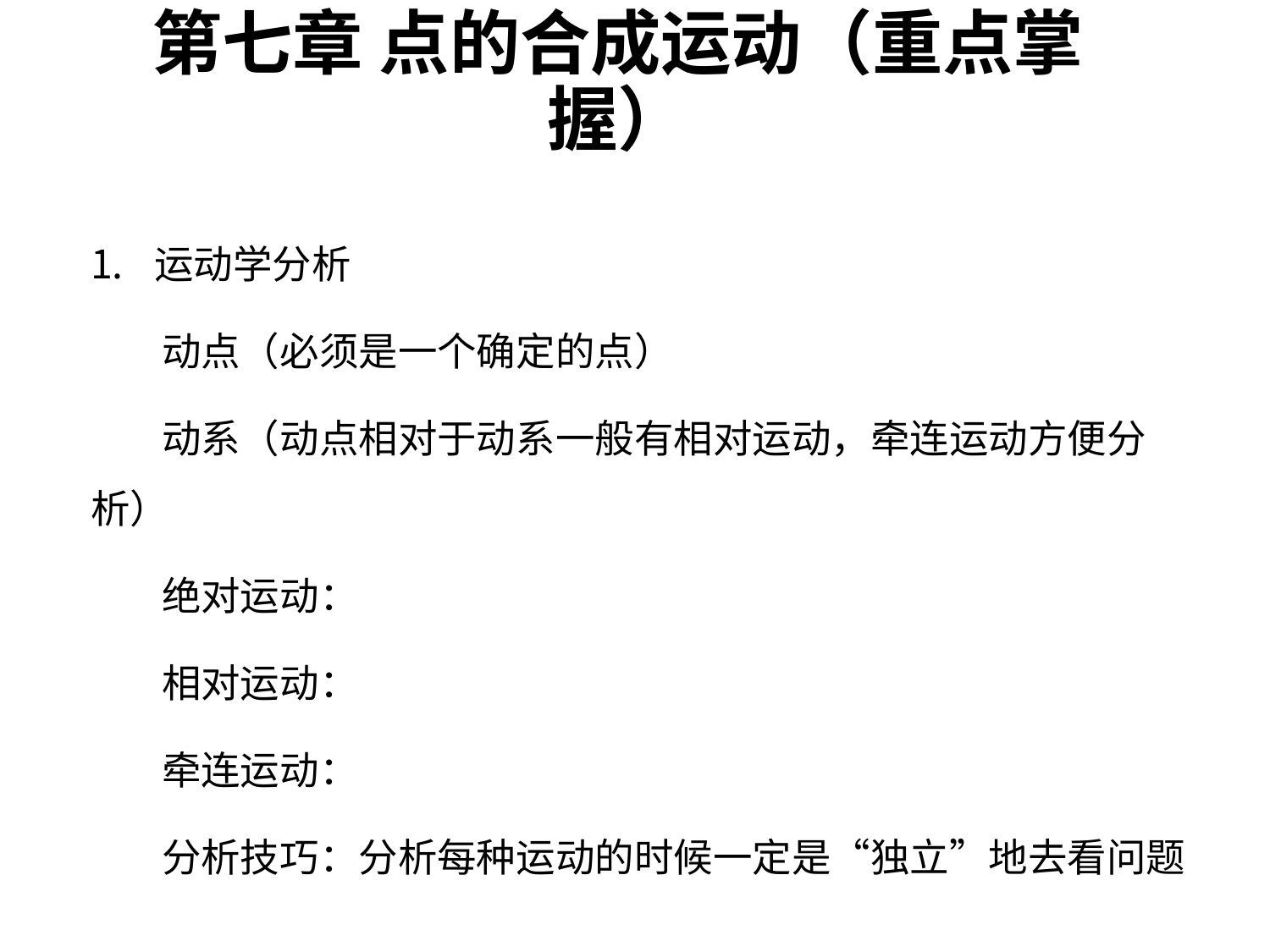

# 第七章 点的合成运动（重点掌握）
运动学分析
       动点（必须是一个确定的点）
       动系（动点相对于动系一般有相对运动，牵连运动方便分析）
       绝对运动：
       相对运动：
       牵连运动：
       分析技巧：分析每种运动的时候一定是“独立”地去看问题